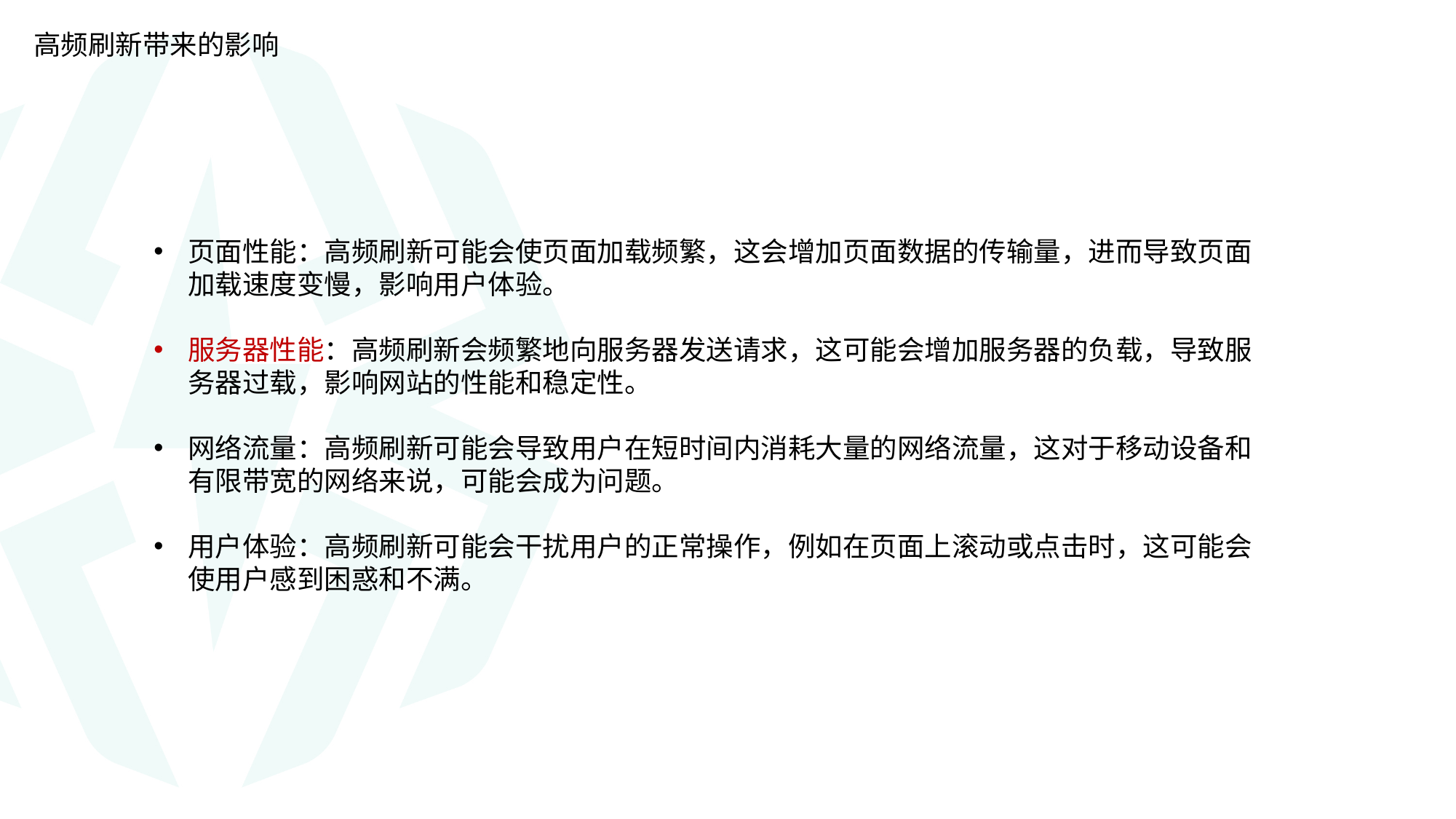

高频刷新带来的影响
页面性能：高频刷新可能会使页面加载频繁，这会增加页面数据的传输量，进而导致页面加载速度变慢，影响用户体验。

服务器性能：高频刷新会频繁地向服务器发送请求，这可能会增加服务器的负载，导致服务器过载，影响网站的性能和稳定性。

网络流量：高频刷新可能会导致用户在短时间内消耗大量的网络流量，这对于移动设备和有限带宽的网络来说，可能会成为问题。

用户体验：高频刷新可能会干扰用户的正常操作，例如在页面上滚动或点击时，这可能会使用户感到困惑和不满。